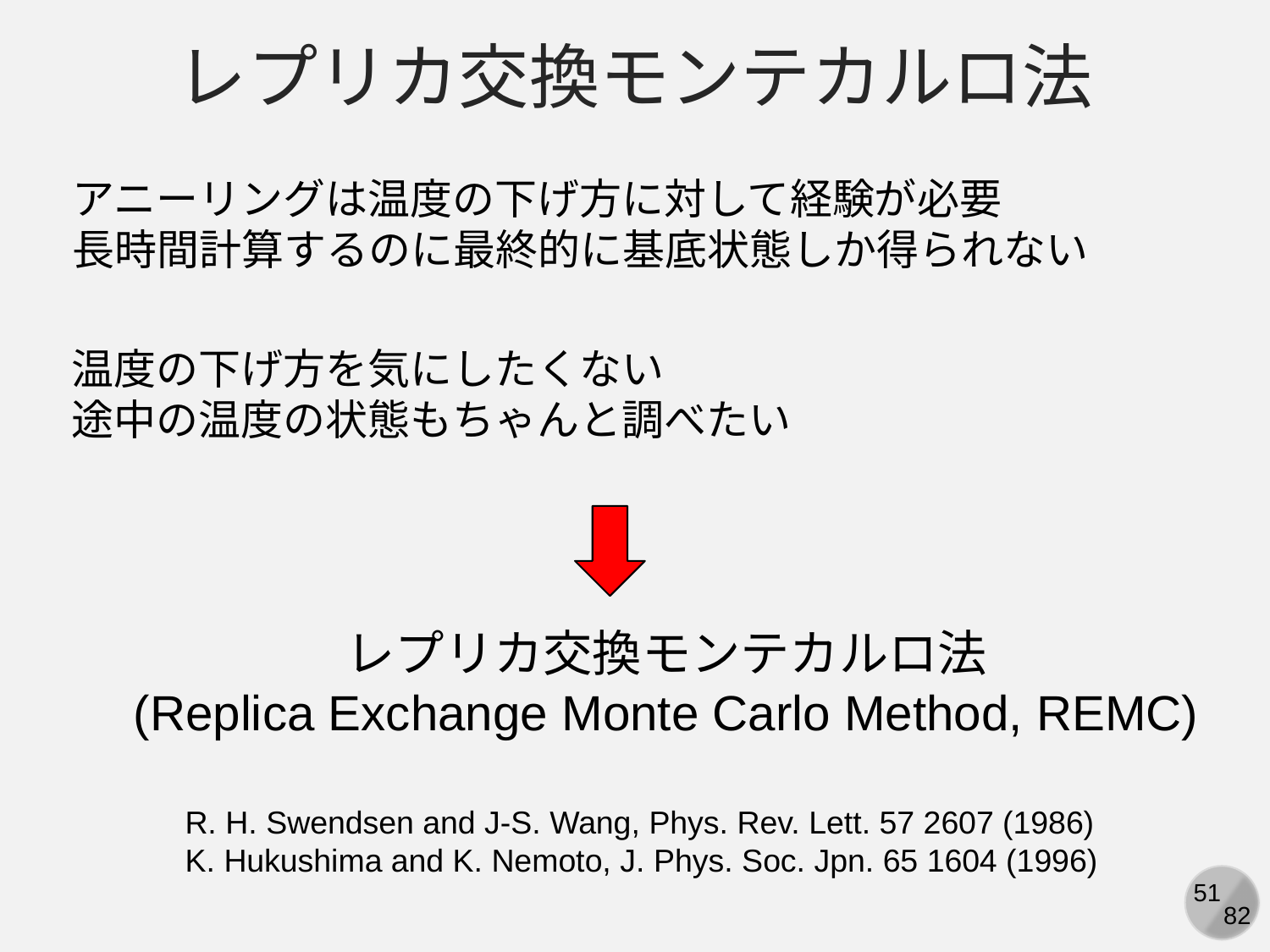

レプリカ交換モンテカルロ法
アニーリングは温度の下げ方に対して経験が必要
長時間計算するのに最終的に基底状態しか得られない
温度の下げ方を気にしたくない
途中の温度の状態もちゃんと調べたい

レプリカ交換モンテカルロ法
(Replica Exchange Monte Carlo Method, REMC)
R. H. Swendsen and J-S. Wang, Phys. Rev. Lett. 57 2607 (1986)
K. Hukushima and K. Nemoto, J. Phys. Soc. Jpn. 65 1604 (1996)